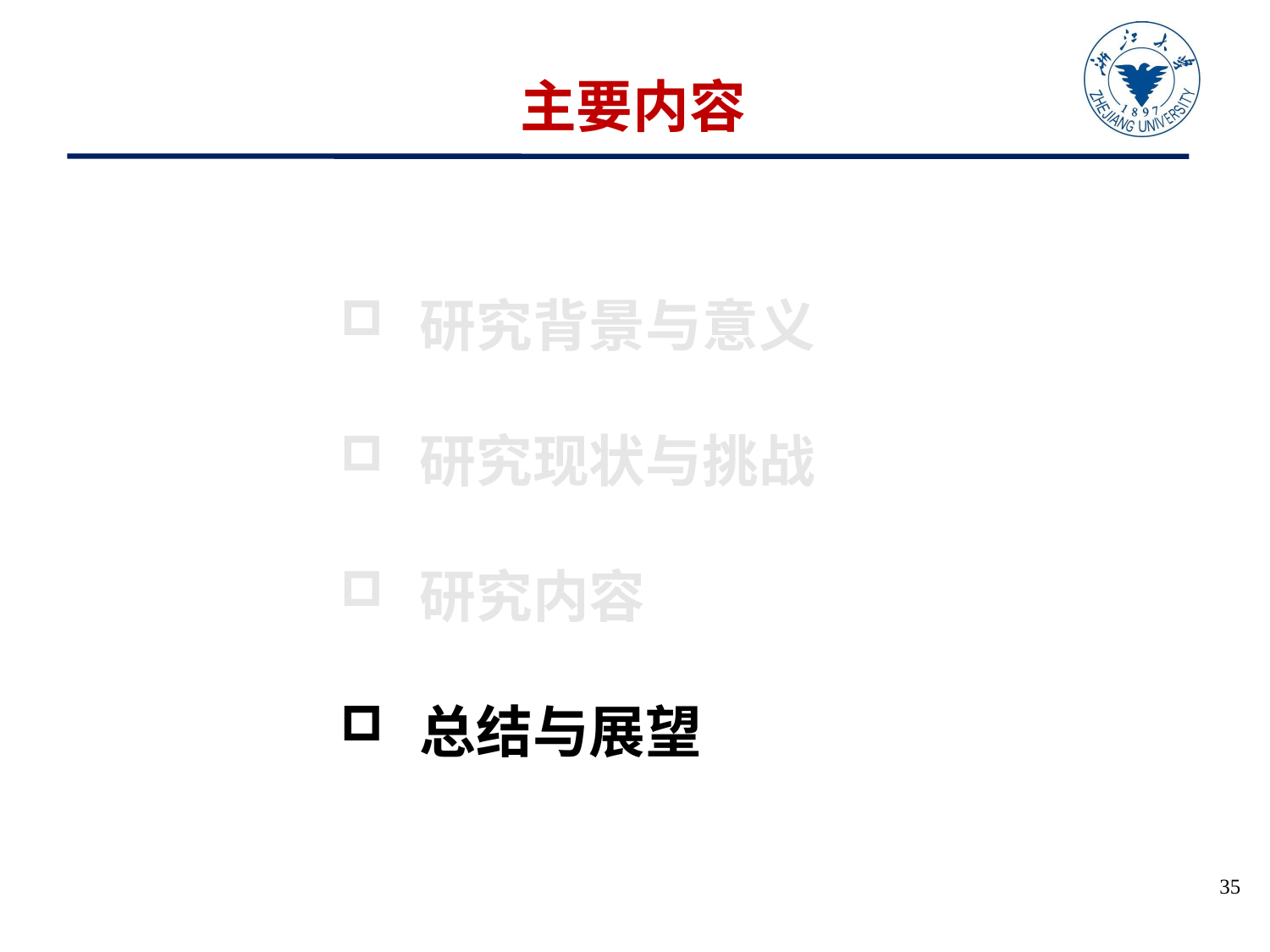

# 主要内容
研究背景与意义
研究现状与挑战
研究内容
总结与展望

35